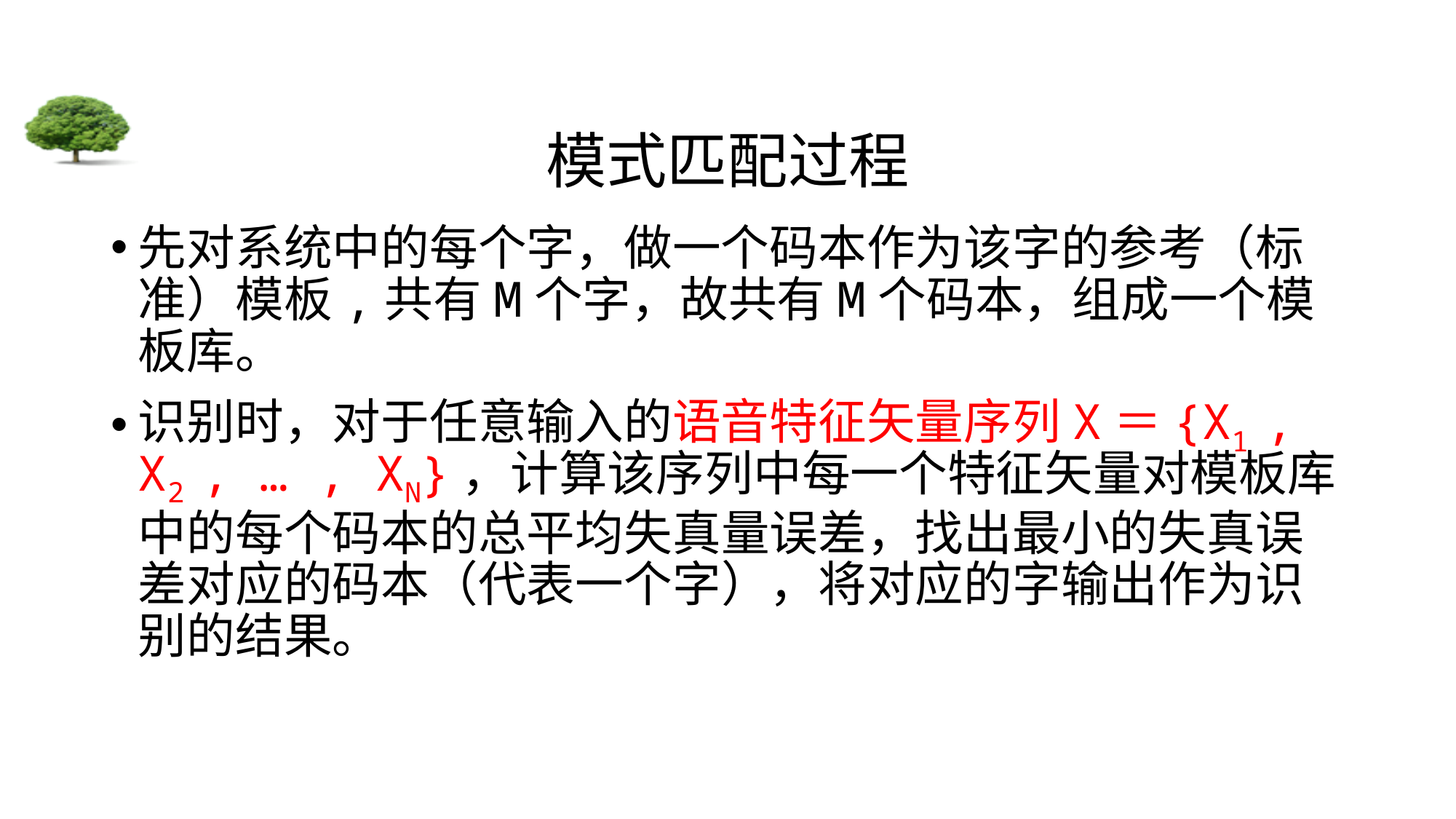

# 模式匹配过程
先对系统中的每个字，做一个码本作为该字的参考（标准）模板,共有M个字，故共有M个码本，组成一个模板库。
识别时，对于任意输入的语音特征矢量序列X＝{X1 , X2 , … , XN}，计算该序列中每一个特征矢量对模板库中的每个码本的总平均失真量误差，找出最小的失真误差对应的码本（代表一个字），将对应的字输出作为识别的结果。